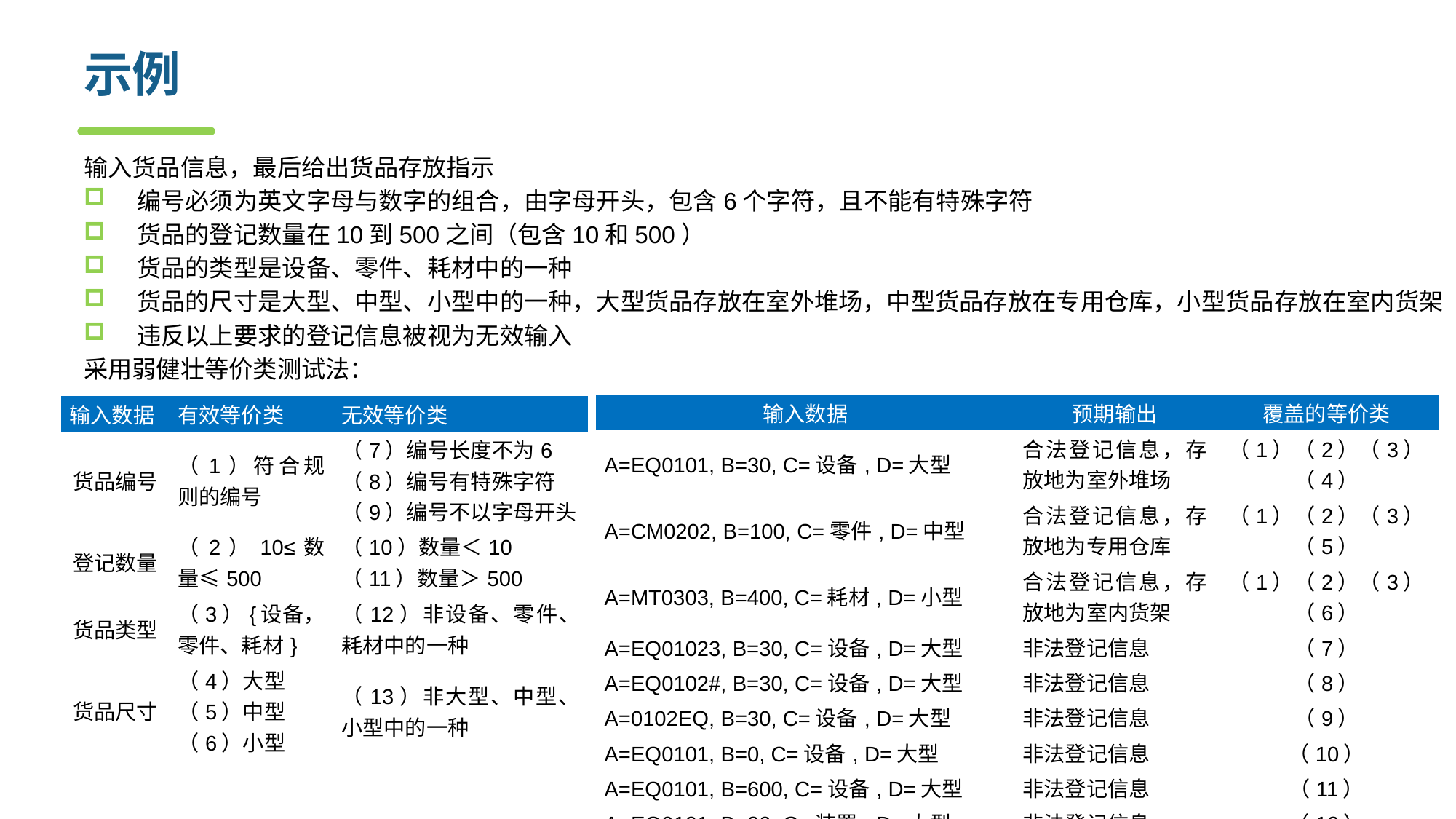

# 示例
输入货品信息，最后给出货品存放指示
编号必须为英文字母与数字的组合，由字母开头，包含6个字符，且不能有特殊字符
货品的登记数量在10到500之间（包含10和500）
货品的类型是设备、零件、耗材中的一种
货品的尺寸是大型、中型、小型中的一种，大型货品存放在室外堆场，中型货品存放在专用仓库，小型货品存放在室内货架
违反以上要求的登记信息被视为无效输入
采用弱健壮等价类测试法：

| 输入数据 | 预期输出 | 覆盖的等价类 |
| --- | --- | --- |
| A=EQ0101, B=30, C=设备, D=大型 | 合法登记信息，存放地为室外堆场 | （1）（2）（3）（4） |
| A=CM0202, B=100, C=零件, D=中型 | 合法登记信息，存放地为专用仓库 | （1）（2）（3）（5） |
| A=MT0303, B=400, C=耗材, D=小型 | 合法登记信息，存放地为室内货架 | （1）（2）（3）（6） |
| A=EQ01023, B=30, C=设备, D=大型 | 非法登记信息 | （7） |
| A=EQ0102#, B=30, C=设备, D=大型 | 非法登记信息 | （8） |
| A=0102EQ, B=30, C=设备, D=大型 | 非法登记信息 | （9） |
| A=EQ0101, B=0, C=设备, D=大型 | 非法登记信息 | （10） |
| A=EQ0101, B=600, C=设备, D=大型 | 非法登记信息 | （11） |
| A=EQ0101, B=30, C=装置, D=大型 | 非法登记信息 | （12） |
| A=MT0202, B=100, C=耗材, D=中小型 | 非法登记信息 | （13） |
| 输入数据 | 有效等价类 | 无效等价类 |
| --- | --- | --- |
| 货品编号 | （1）符合规则的编号 | （7）编号长度不为6 （8）编号有特殊字符 （9）编号不以字母开头 |
| 登记数量 | （2）10≤数量≤500 | （10）数量＜10 （11）数量＞500 |
| 货品类型 | （3）{设备，零件、耗材} | （12）非设备、零件、耗材中的一种 |
| 货品尺寸 | （4）大型 （5）中型 （6）小型 | （13）非大型、中型、小型中的一种 |
31